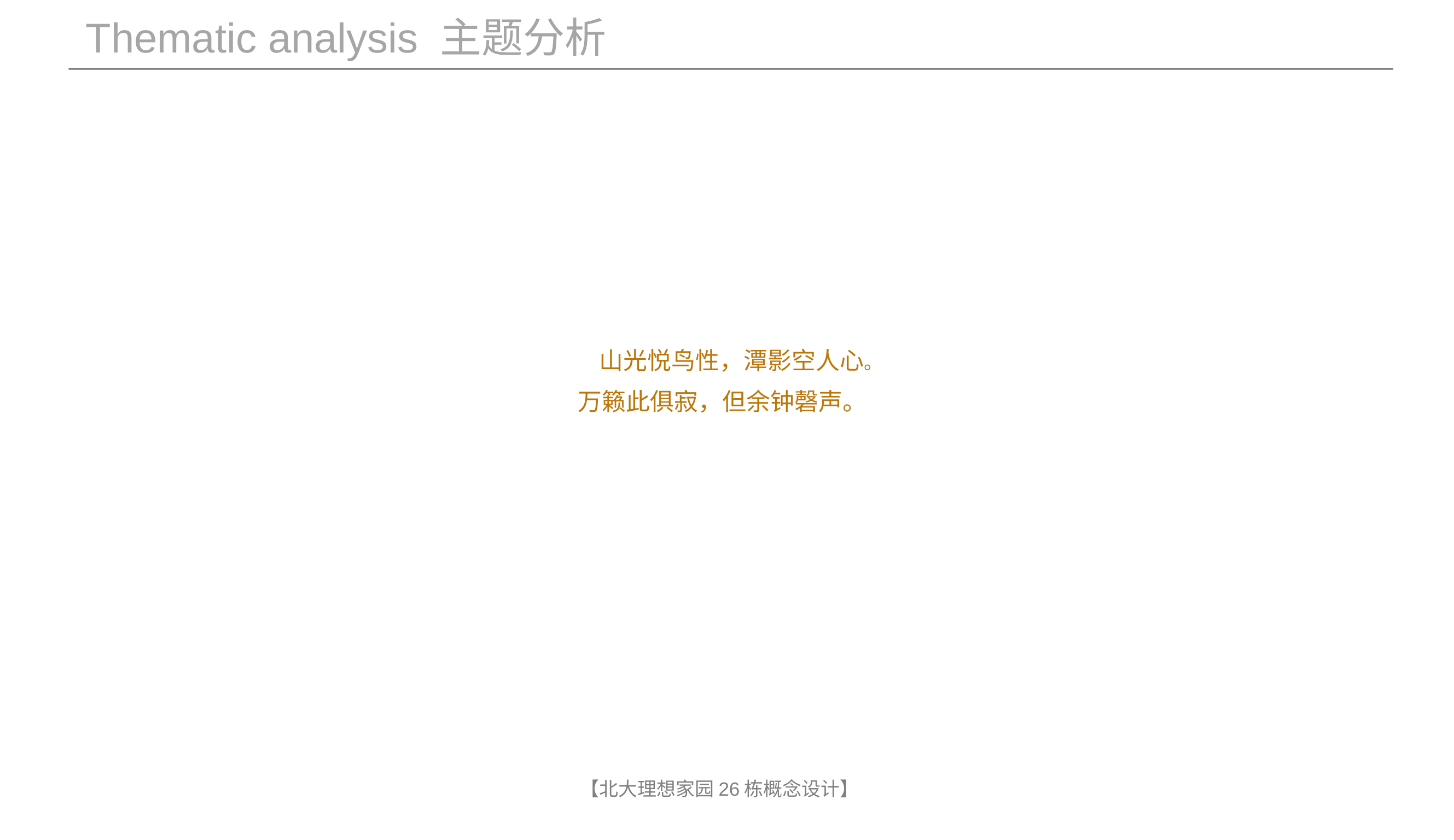

Thematic analysis 主题分析

       山光悦鸟性，潭影空人心。
  万籁此俱寂，但余钟磬声。
Concept Reporting Programme
【北大理想家园26栋概念设计】